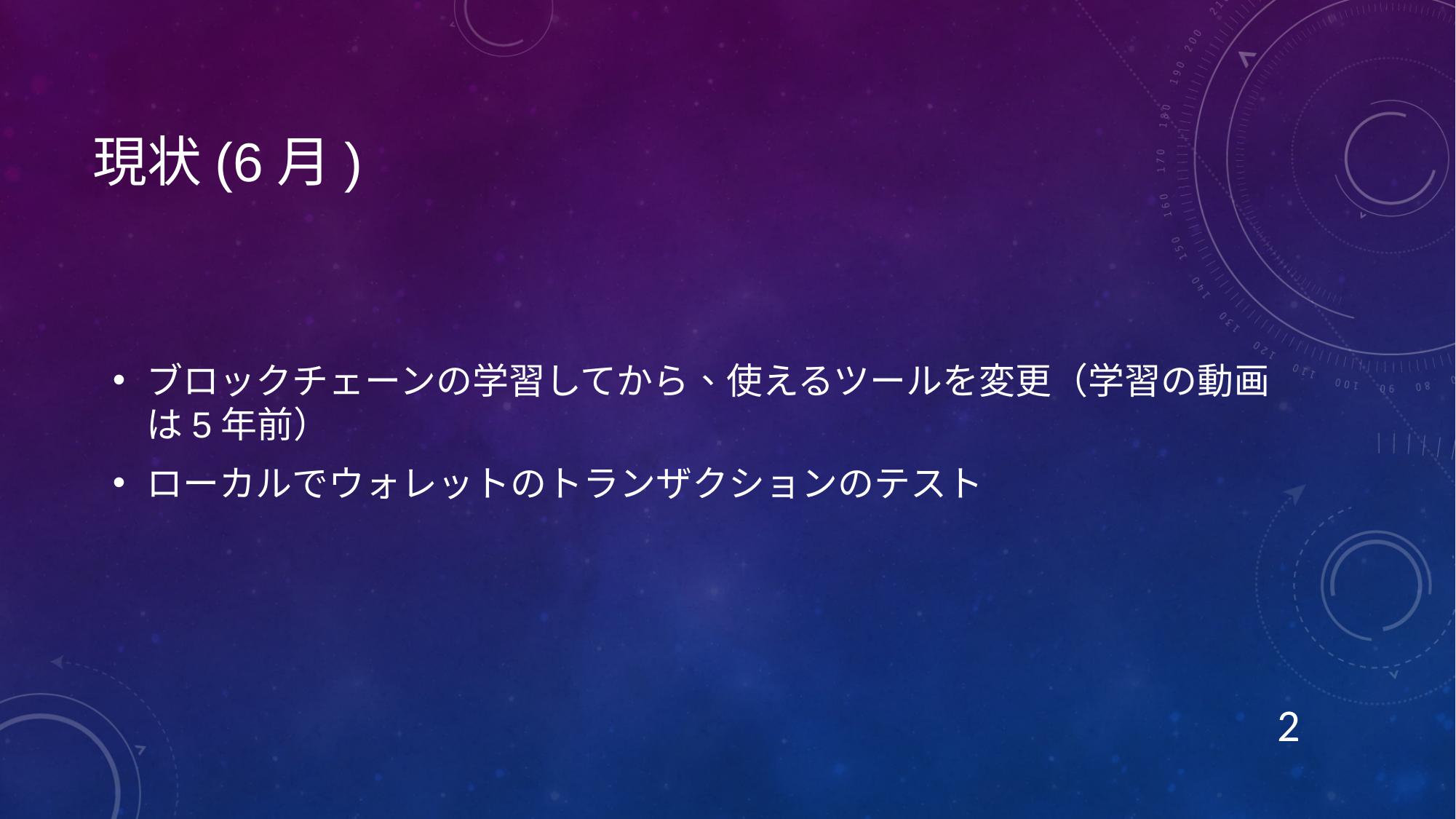

# 現状(6月)
ブロックチェーンの学習してから、使えるツールを変更（学習の動画は5年前）
ローカルでウォレットのトランザクションのテスト
2